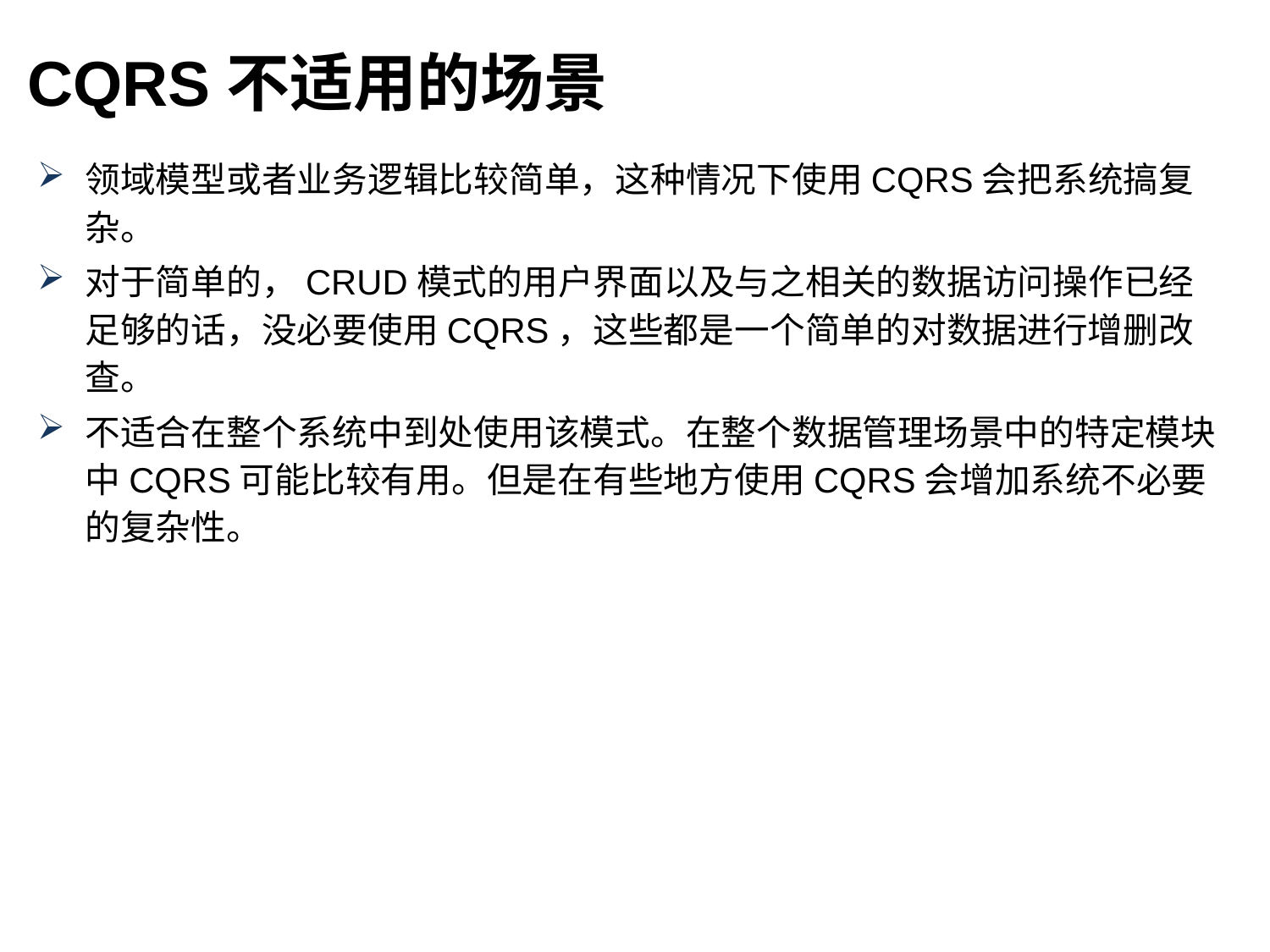

CQRS不适用的场景
领域模型或者业务逻辑比较简单，这种情况下使用CQRS会把系统搞复杂。
对于简单的，CRUD模式的用户界面以及与之相关的数据访问操作已经足够的话，没必要使用CQRS，这些都是一个简单的对数据进行增删改查。
不适合在整个系统中到处使用该模式。在整个数据管理场景中的特定模块中CQRS可能比较有用。但是在有些地方使用CQRS会增加系统不必要的复杂性。